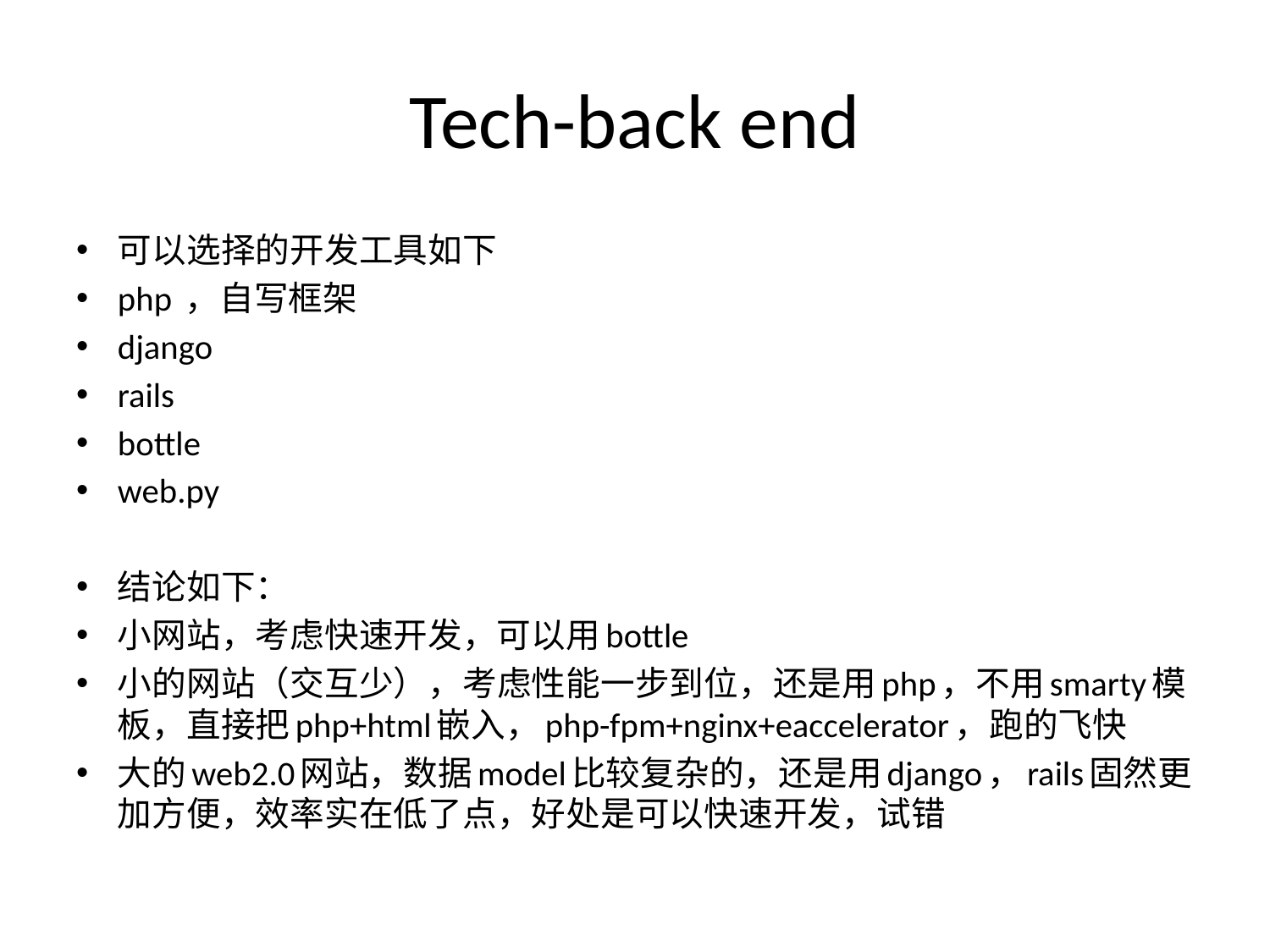

# Tech-back end
可以选择的开发工具如下
php ，自写框架
django
rails
bottle
web.py

结论如下：
小网站，考虑快速开发，可以用bottle
小的网站（交互少），考虑性能一步到位，还是用php，不用smarty模板，直接把php+html嵌入，php-fpm+nginx+eaccelerator，跑的飞快
大的web2.0网站，数据model比较复杂的，还是用django，rails固然更加方便，效率实在低了点，好处是可以快速开发，试错